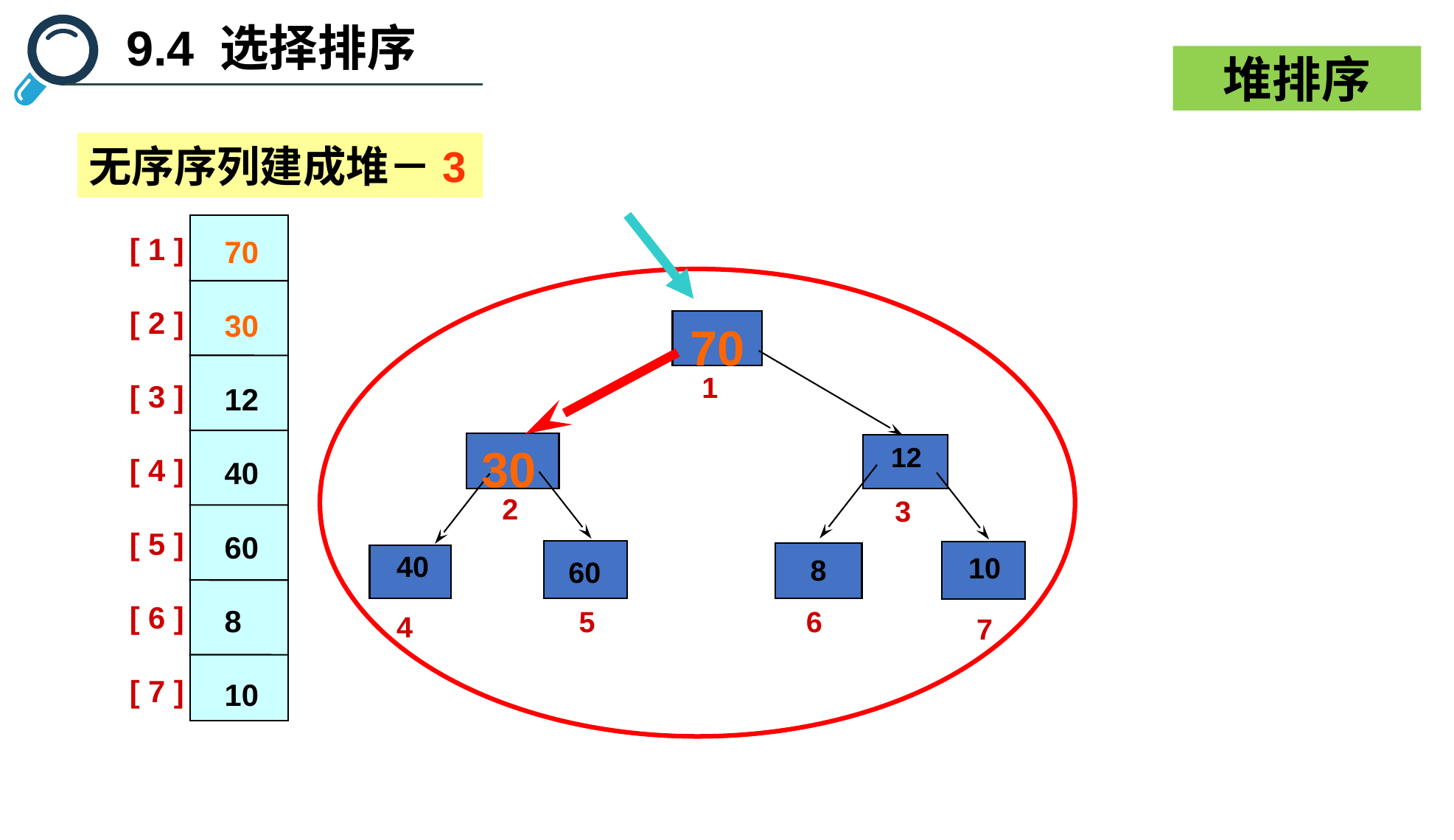

9.4 选择排序
堆排序
无序序列建成堆－3

[ 1 ]

[ 2 ]

[ 3 ]

[ 4 ]

[ 5 ]

[ 6 ]

[ 7 ]
70

30

12

40

60

8

10

 70

 1

 30

 12

10

 7

 2
 3
 60

40

4

 8
 5
  6